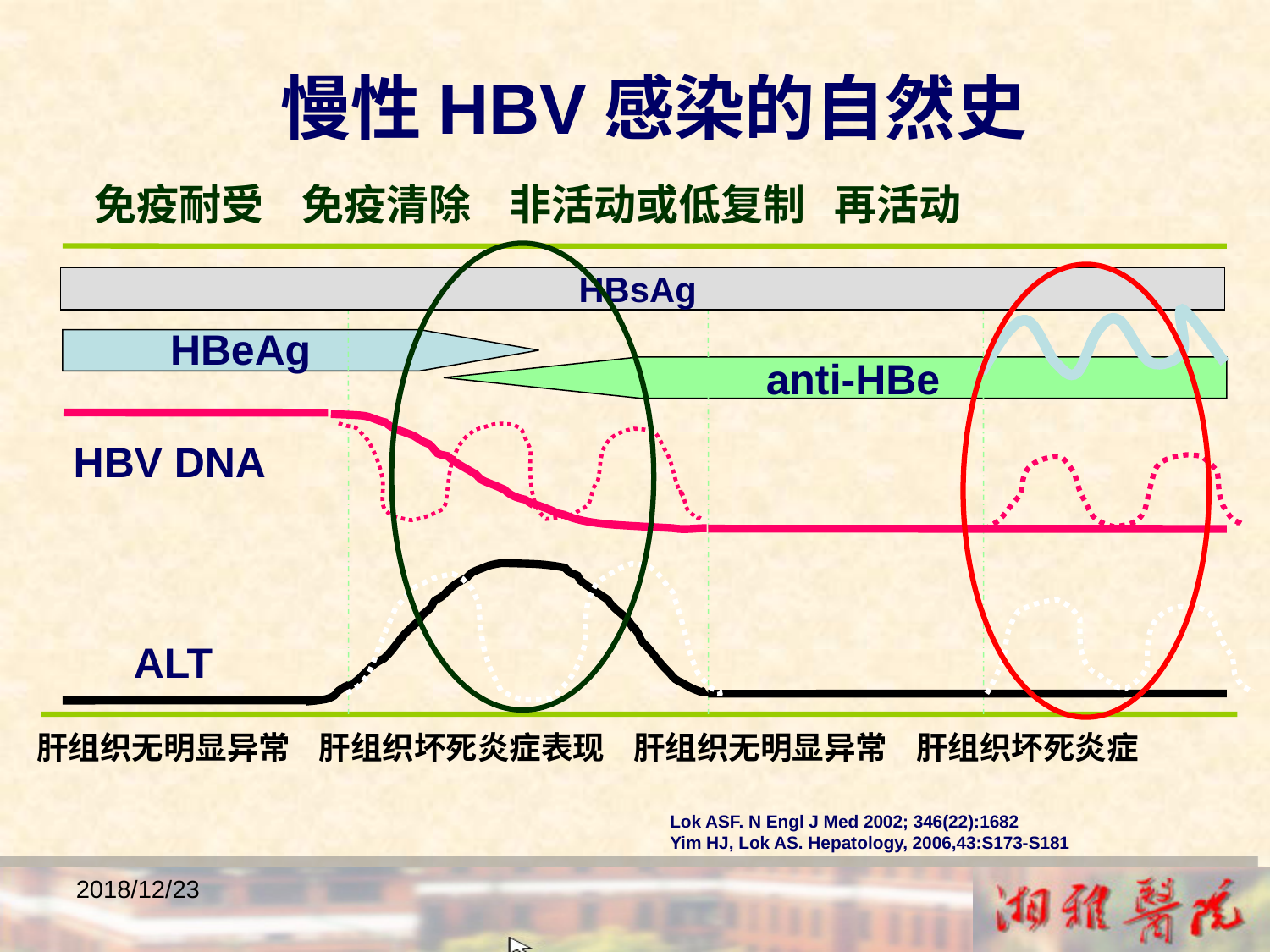

慢性HBV感染的自然史
     免疫耐受    免疫清除    非活动或低复制   再活动

HBsAg

HBeAg

anti-HBe

HBV DNA

  ALT

肝组织无明显异常    肝组织坏死炎症表现    肝组织无明显异常    肝组织坏死炎症
Lok ASF. N Engl J Med 2002; 346(22):1682
Yim HJ, Lok AS. Hepatology, 2006,43:S173-S181
2018/12/23